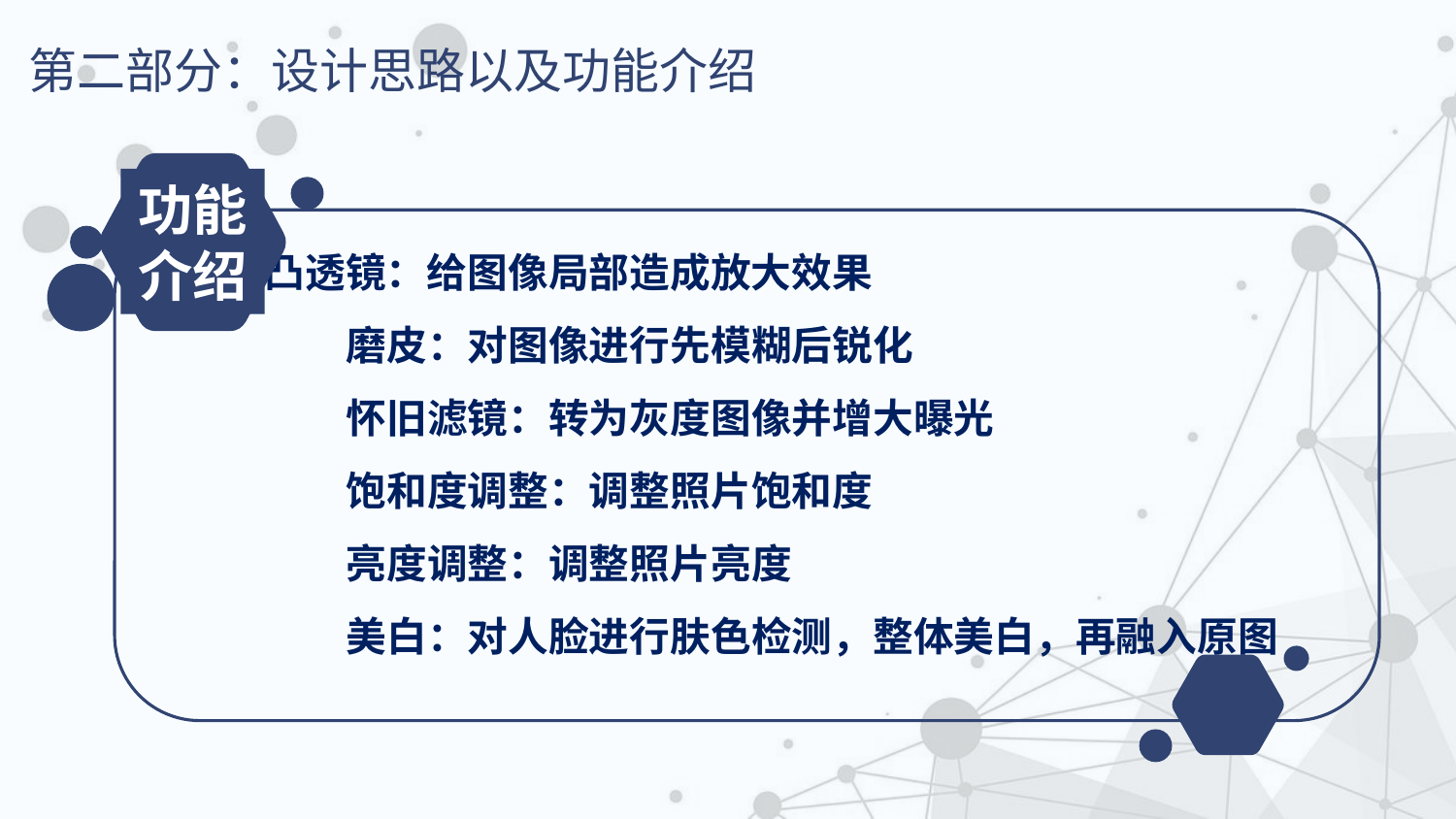

第二部分：设计思路以及功能介绍

功能介绍

      凸透镜：给图像局部造成放大效果
	磨皮：对图像进行先模糊后锐化
	怀旧滤镜：转为灰度图像并增大曝光
	饱和度调整：调整照片饱和度
	亮度调整：调整照片亮度
	美白：对人脸进行肤色检测，整体美白，再融入原图